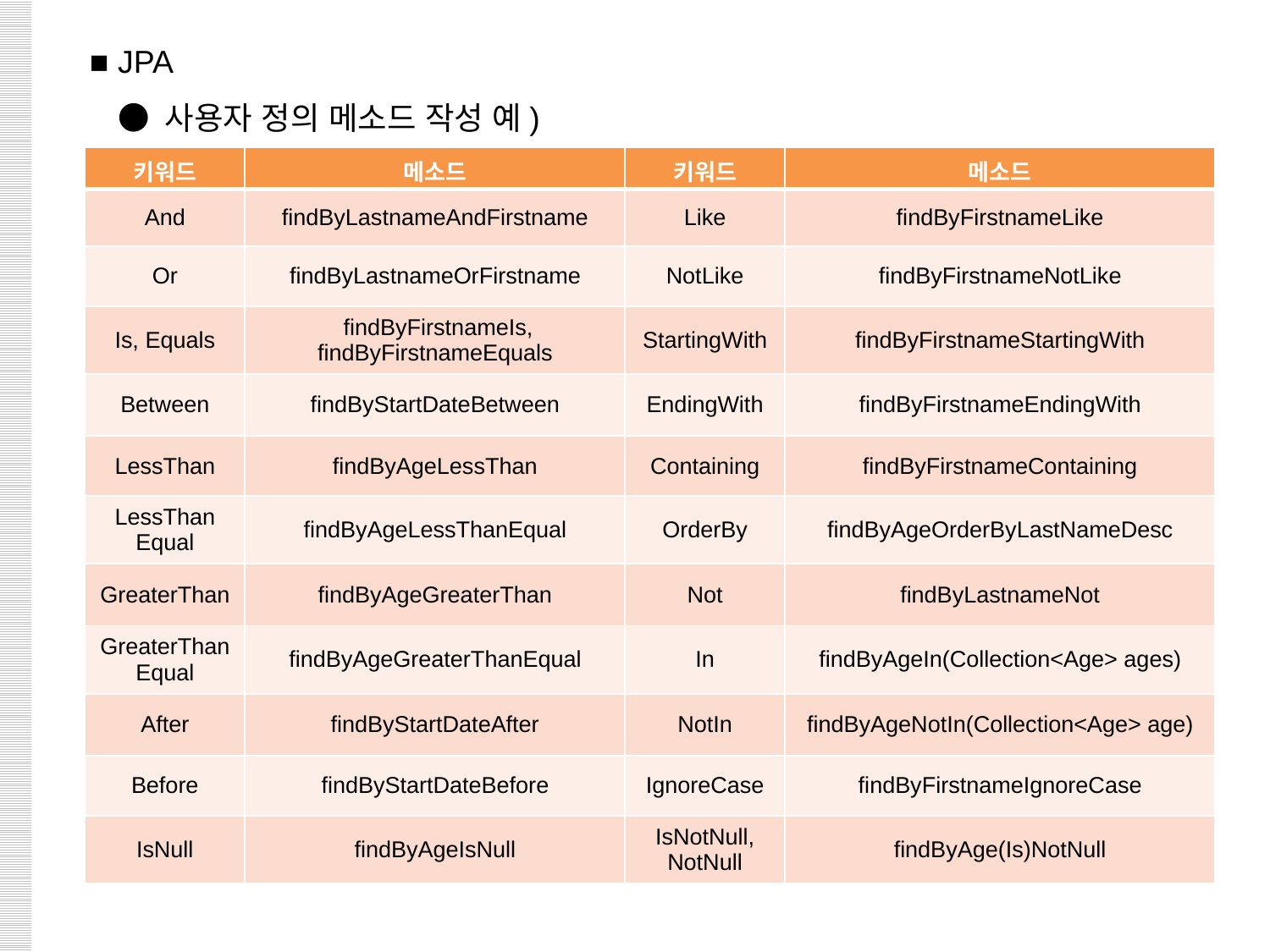

■ JPA
    ● 사용자 정의 메소드 작성 예)
| 키워드 | 메소드 | 키워드 | 메소드 |
| --- | --- | --- | --- |
| And | findByLastnameAndFirstname | Like | findByFirstnameLike |
| Or | findByLastnameOrFirstname | NotLike | findByFirstnameNotLike |
| Is, Equals | findByFirstnameIs, findByFirstnameEquals | StartingWith | findByFirstnameStartingWith |
| Between | findByStartDateBetween | EndingWith | findByFirstnameEndingWith |
| LessThan | findByAgeLessThan | Containing | findByFirstnameContaining |
| LessThan Equal | findByAgeLessThanEqual | OrderBy | findByAgeOrderByLastNameDesc |
| GreaterThan | findByAgeGreaterThan | Not | findByLastnameNot |
| GreaterThan Equal | findByAgeGreaterThanEqual | In | findByAgeIn(Collection<Age> ages) |
| After | findByStartDateAfter | NotIn | findByAgeNotIn(Collection<Age> age) |
| Before | findByStartDateBefore | IgnoreCase | findByFirstnameIgnoreCase |
| IsNull | findByAgeIsNull | IsNotNull, NotNull | findByAge(Is)NotNull |